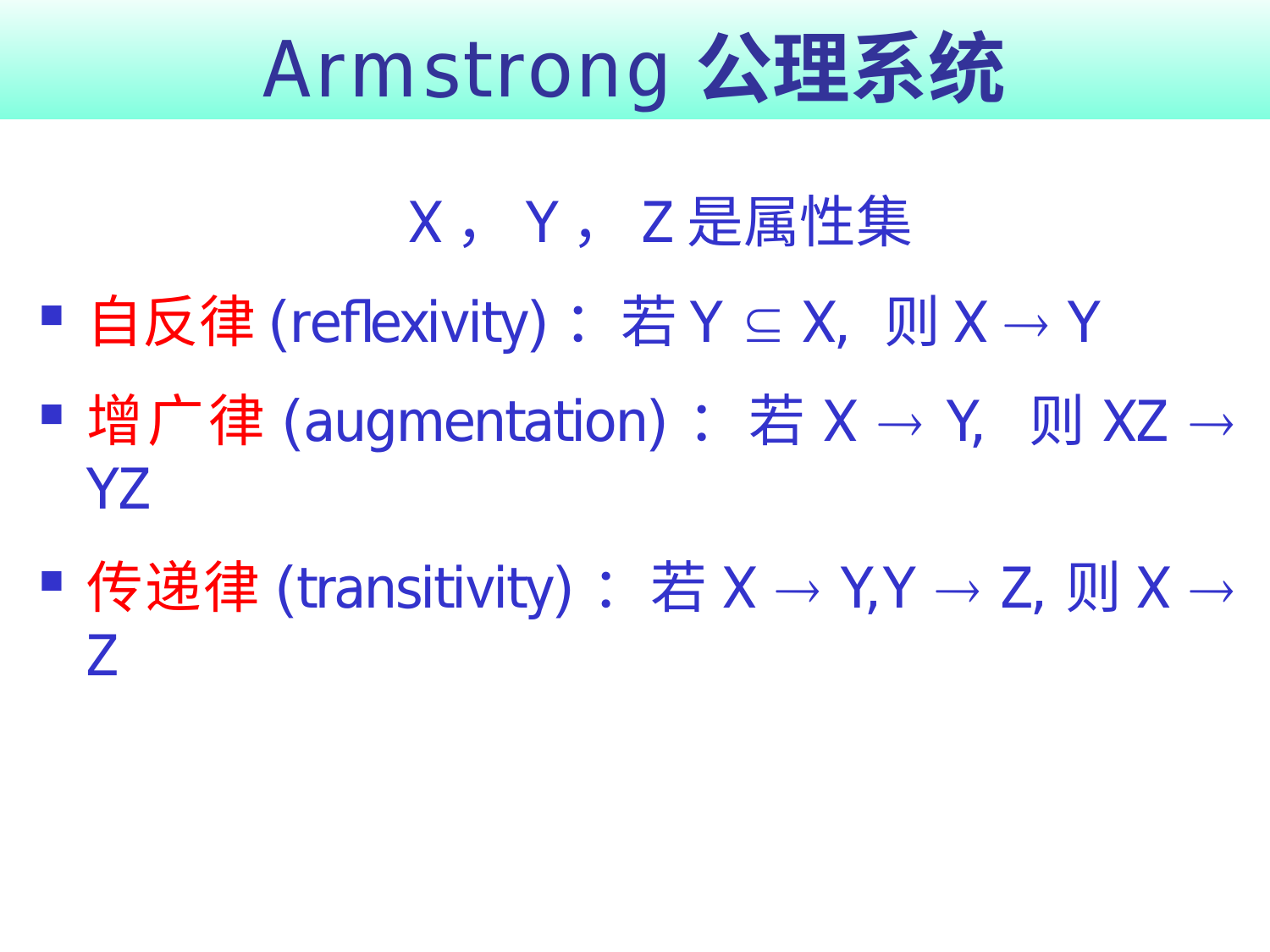

# Armstrong公理系统
	X，Y，Z是属性集
自反律(reflexivity)：若Y ⊆ X, 则X → Y
增广律(augmentation)：若X → Y, 则XZ → YZ
传递律(transitivity)：若X → Y,Y → Z,则X → Z